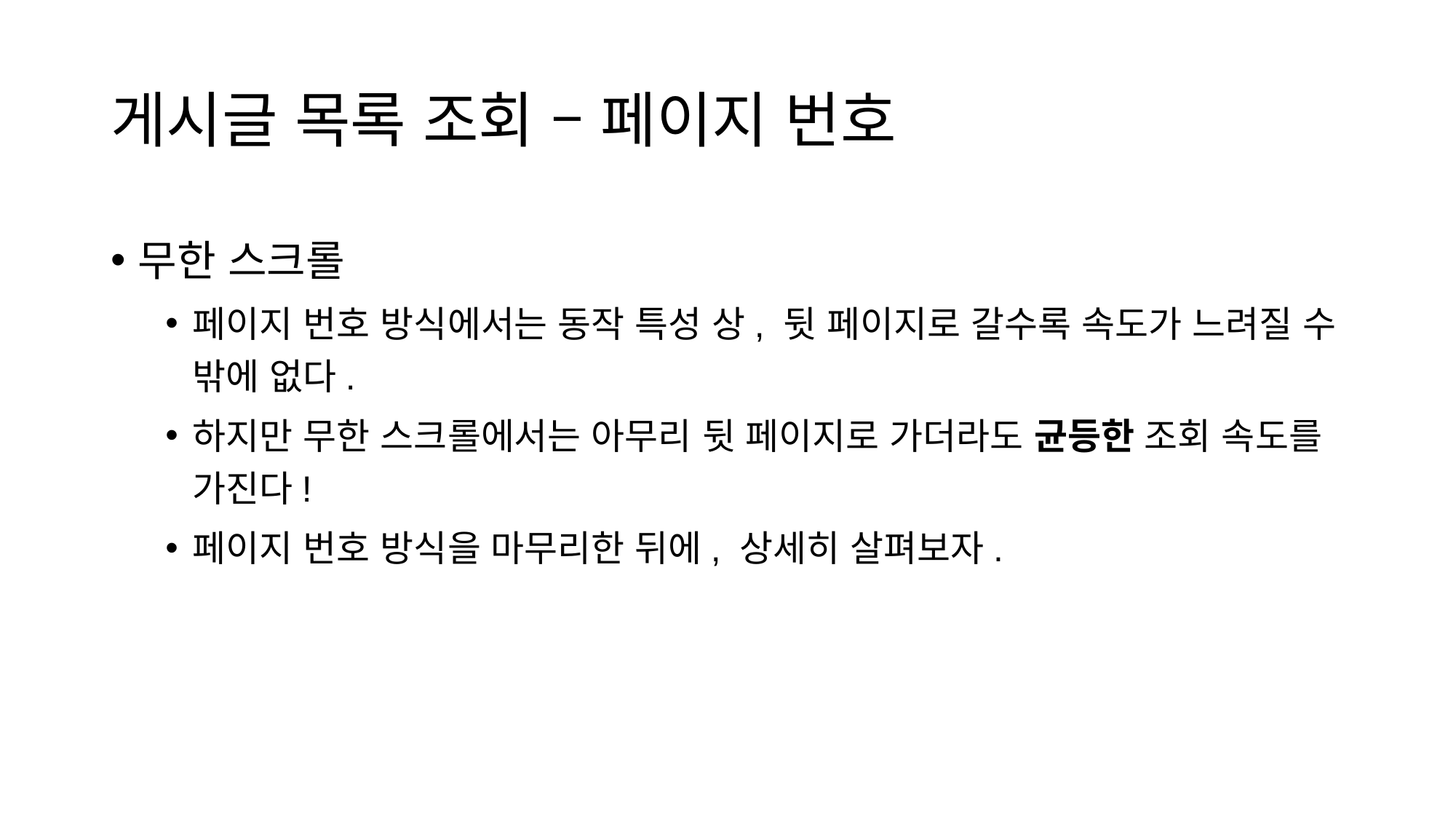

# 게시글 목록 조회 – 페이지 번호
무한 스크롤
페이지 번호 방식에서는 동작 특성 상, 뒷 페이지로 갈수록 속도가 느려질 수 밖에 없다.
하지만 무한 스크롤에서는 아무리 뒷 페이지로 가더라도 균등한 조회 속도를 가진다!
페이지 번호 방식을 마무리한 뒤에, 상세히 살펴보자.